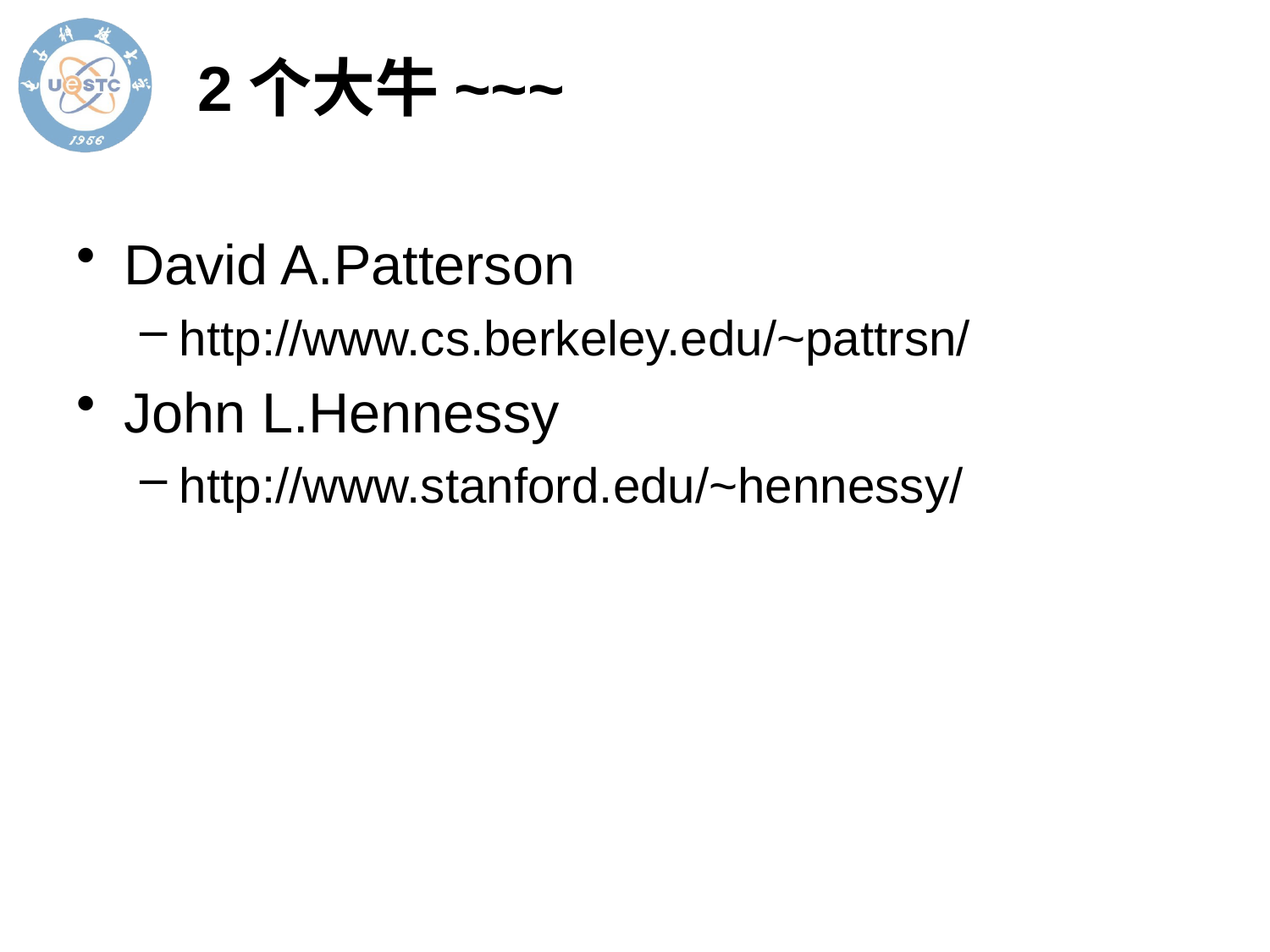

# 2个大牛~~~
David A.Patterson
http://www.cs.berkeley.edu/~pattrsn/
John L.Hennessy
http://www.stanford.edu/~hennessy/